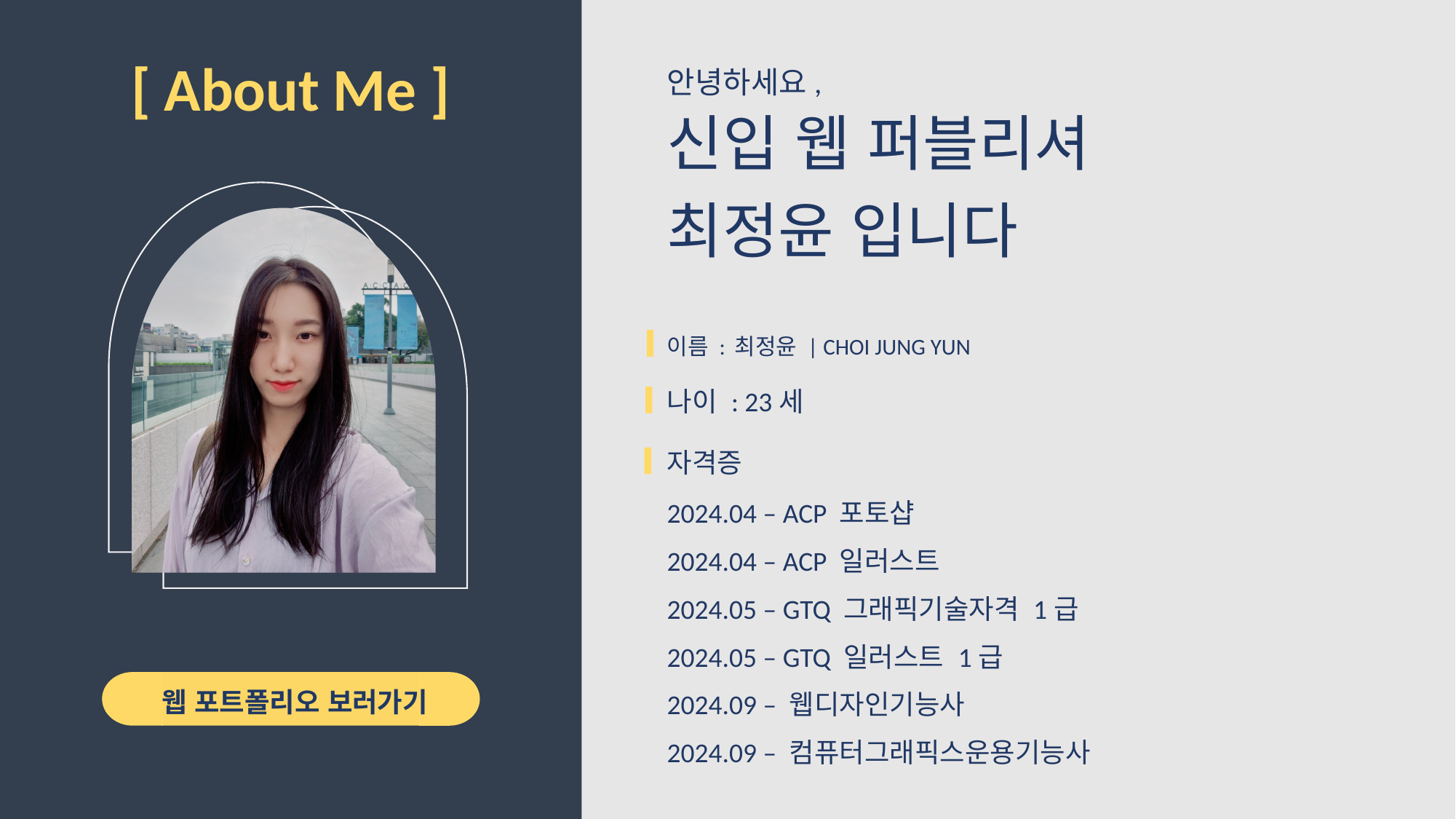

안녕하세요,
# [ About Me ]
신입 웹 퍼블리셔
최정윤 입니다

이름 : 최정윤 | CHOI JUNG YUN

나이 : 23세

자격증

2024.04 – ACP 포토샵
2024.04 – ACP 일러스트
2024.05 – GTQ 그래픽기술자격 1급
2024.05 – GTQ 일러스트 1급
2024.09 – 웹디자인기능사
2024.09 – 컴퓨터그래픽스운용기능사

웹 포트폴리오 보러가기